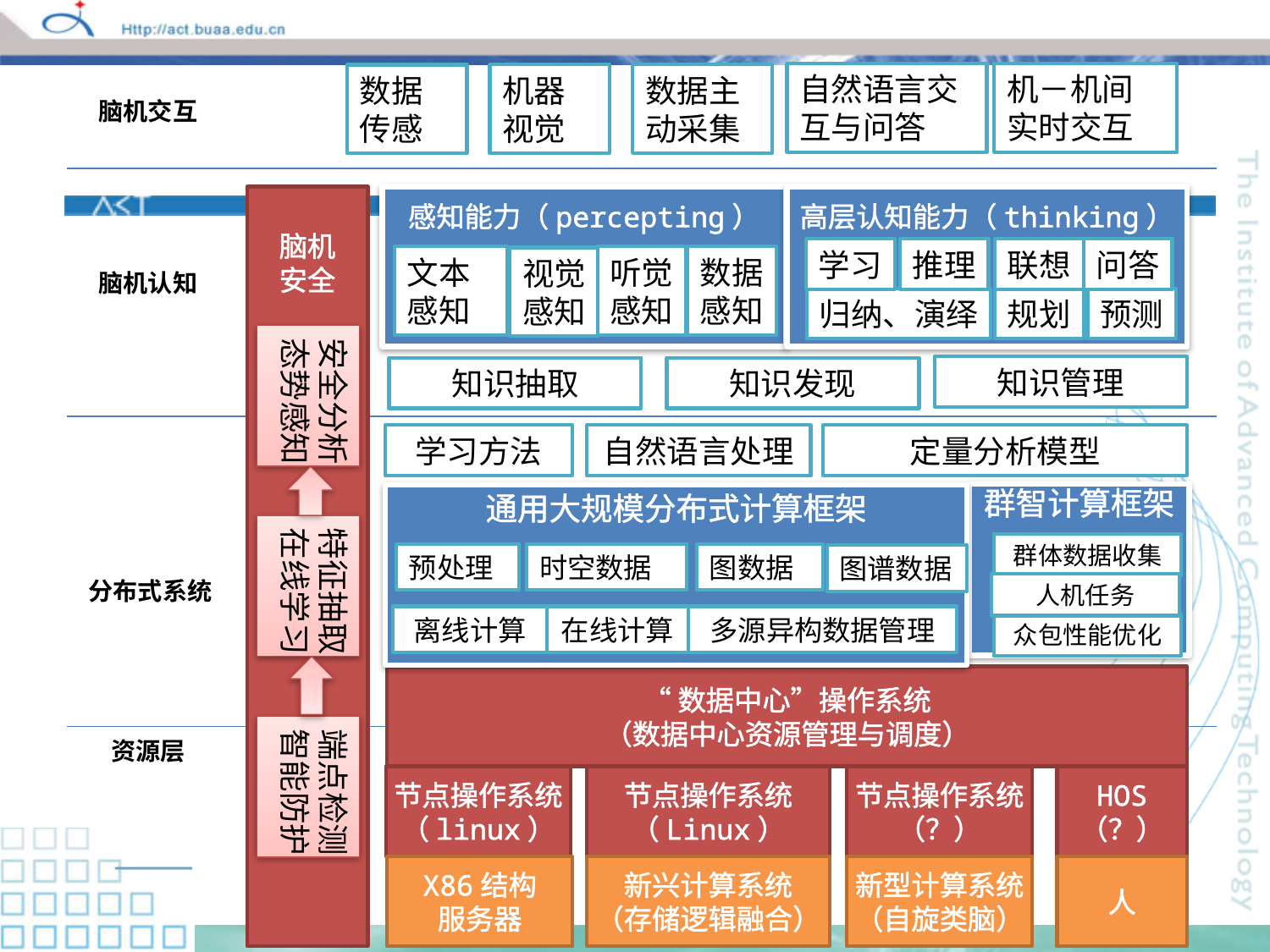

机－机间
实时交互
自然语言交互与问答
数据主动采集
机器视觉
数据传感
脑机交互
脑机
安全

感知能力（percepting）

高层认知能力（thinking）

学习
推理
联想
问答
脑机认知
文本感知
听觉
感知
数据
感知
视觉
感知
归纳、演绎
规划
预测
安全分析
态势感知
知识管理
知识抽取
知识发现
学习方法
自然语言处理
定量分析模型

群智计算框架

通用大规模分布式计算框架

特征抽取
在线学习
群体数据收集
预处理
时空数据
图数据
图谱数据
分布式系统
人机任务
离线计算
在线计算
多源异构数据管理
众包性能优化

“数据中心”操作系统
（数据中心资源管理与调度）
资源层
端点检测
智能防护
节点操作系统
（linux）
节点操作系统
（Linux）
节点操作系统
（？）
HOS
（？）
X86结构
服务器
新兴计算系统
（存储逻辑融合）
新型计算系统
（自旋类脑）
人